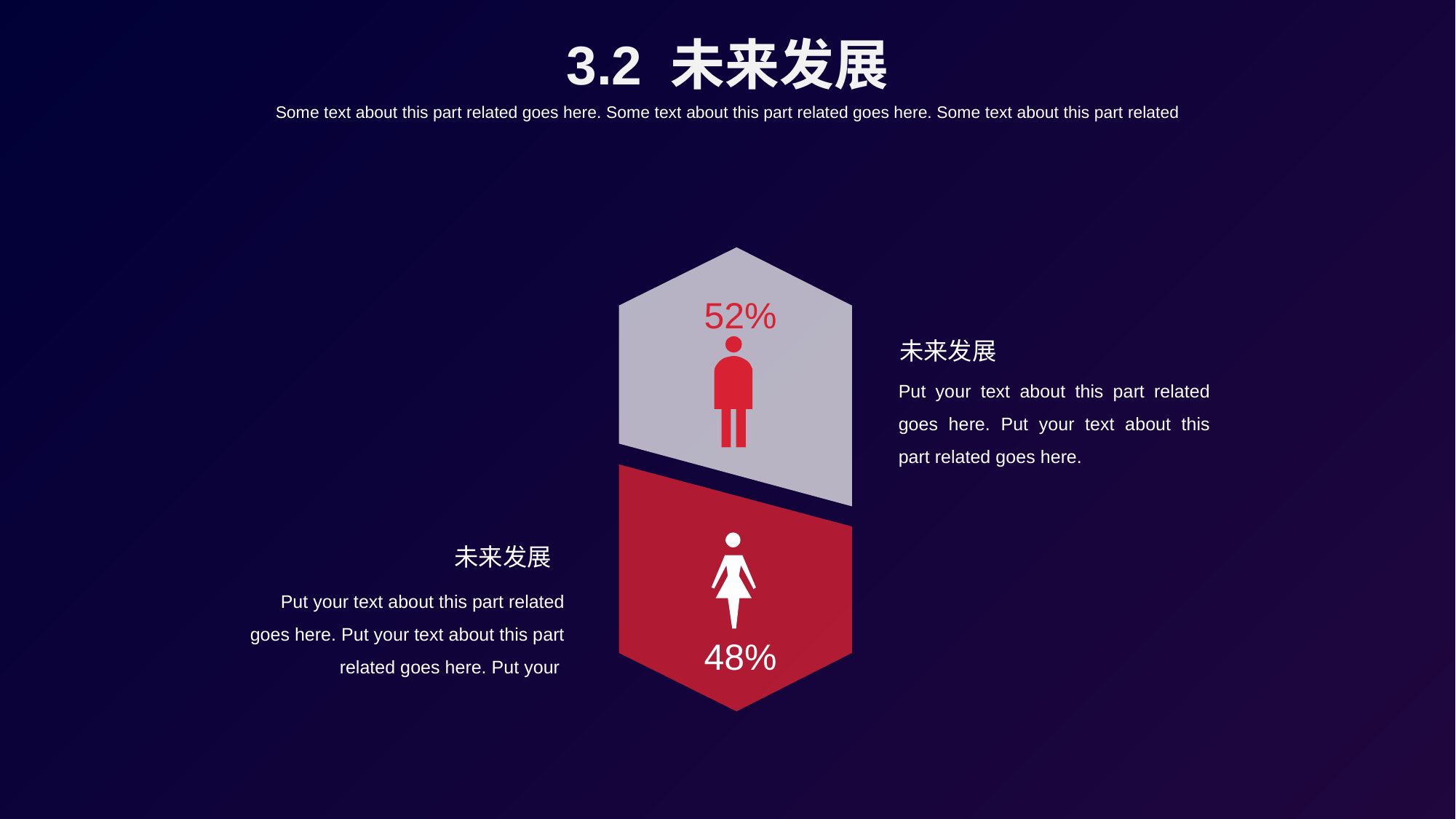

3.2 未来发展
Some text about this part related goes here. Some text about this part related goes here. Some text about this part related

52%
未来发展

Put your text about this part related goes here. Put your text about this part related goes here.

未来发展
Put your text about this part related goes here. Put your text about this part related goes here. Put your
48%